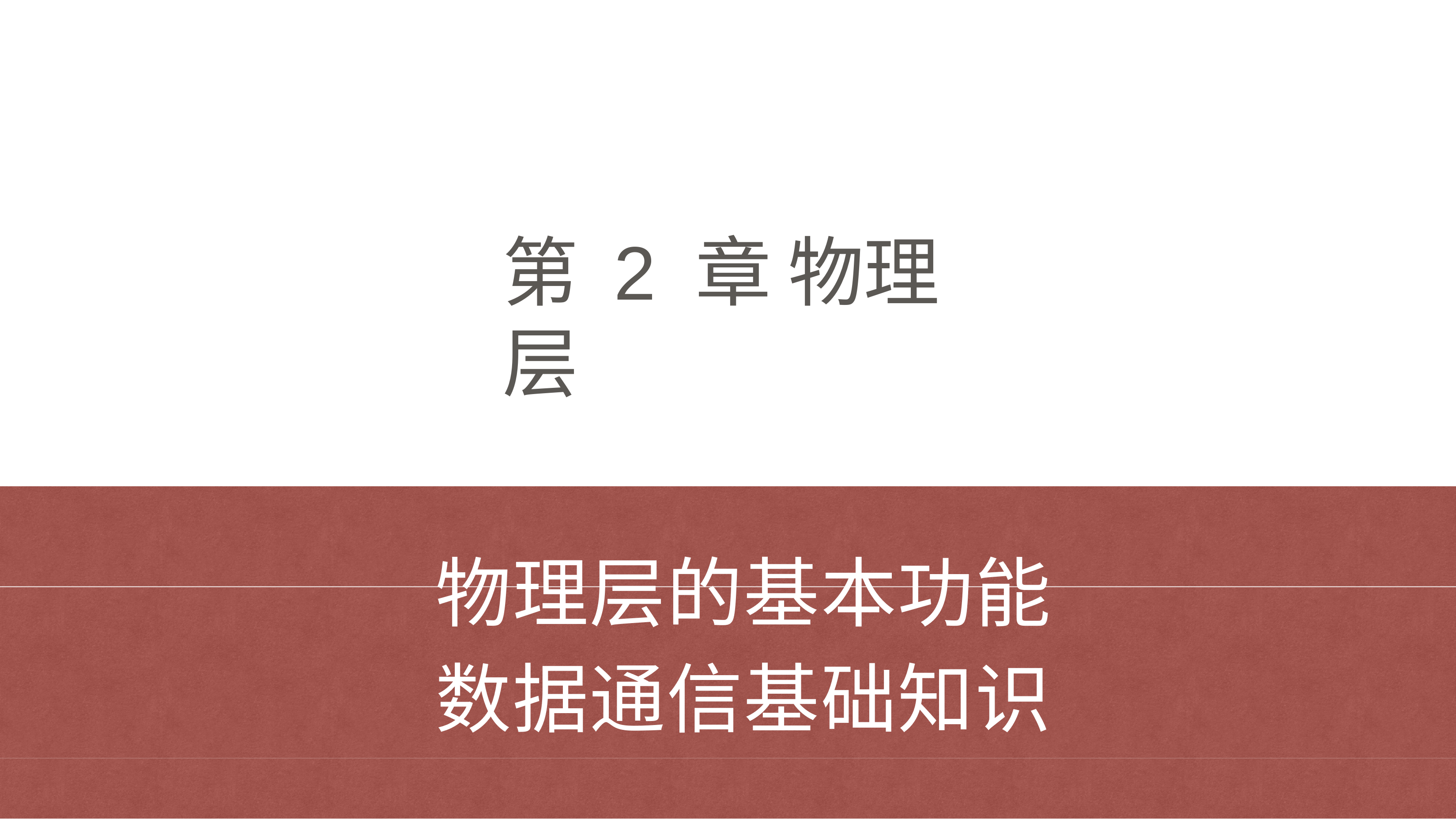

# 第 2 章 物理层

物理层的基本功能 数据通信基础知识